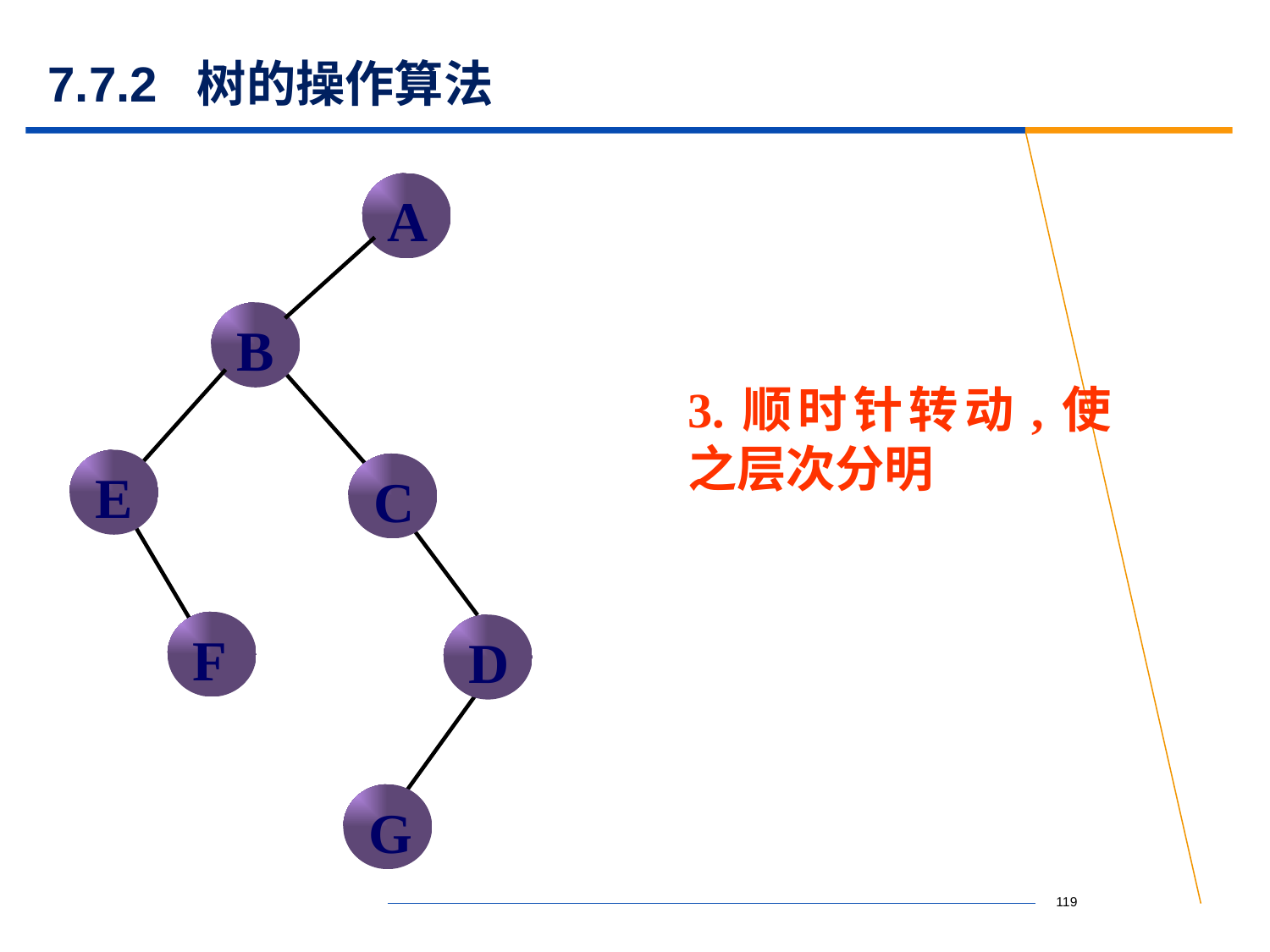

# 7.7.2  树的操作算法
A

B

E
C

F
D

G
3.顺时针转动,使之层次分明